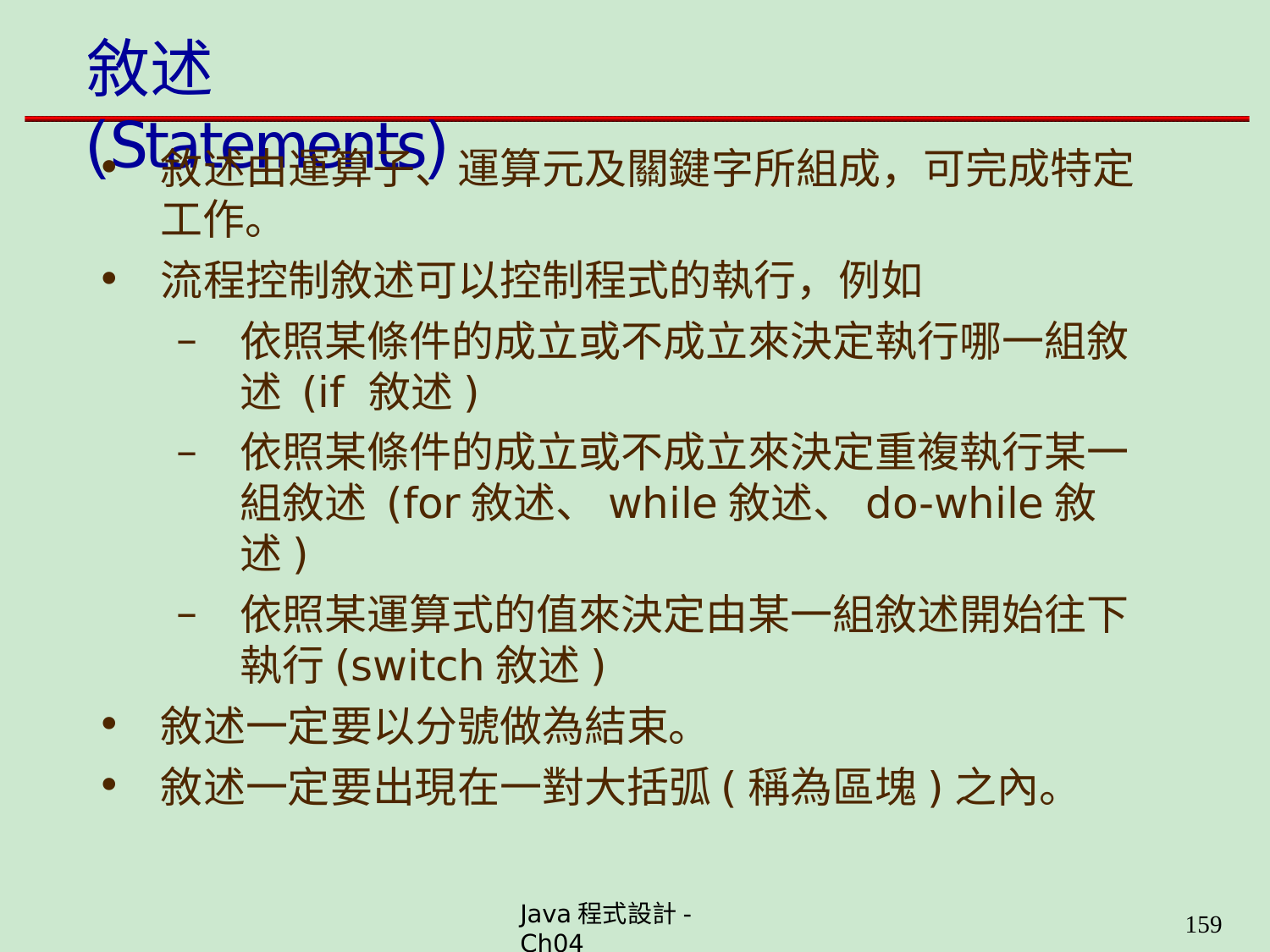

# 敘述(Statements)
敘述由運算子、運算元及關鍵字所組成，可完成特定 工作。
流程控制敘述可以控制程式的執行，例如
依照某條件的成立或不成立來決定執行哪一組敘 述 (if 敘述)
依照某條件的成立或不成立來決定重複執行某一 組敘述 (for敘述、while敘述、do-while敘述)
依照某運算式的值來決定由某一組敘述開始往下 執行(switch敘述)
敘述一定要以分號做為結束。
敘述一定要出現在一對大括弧(稱為區塊)之內。
Java程式設計-Ch04
159